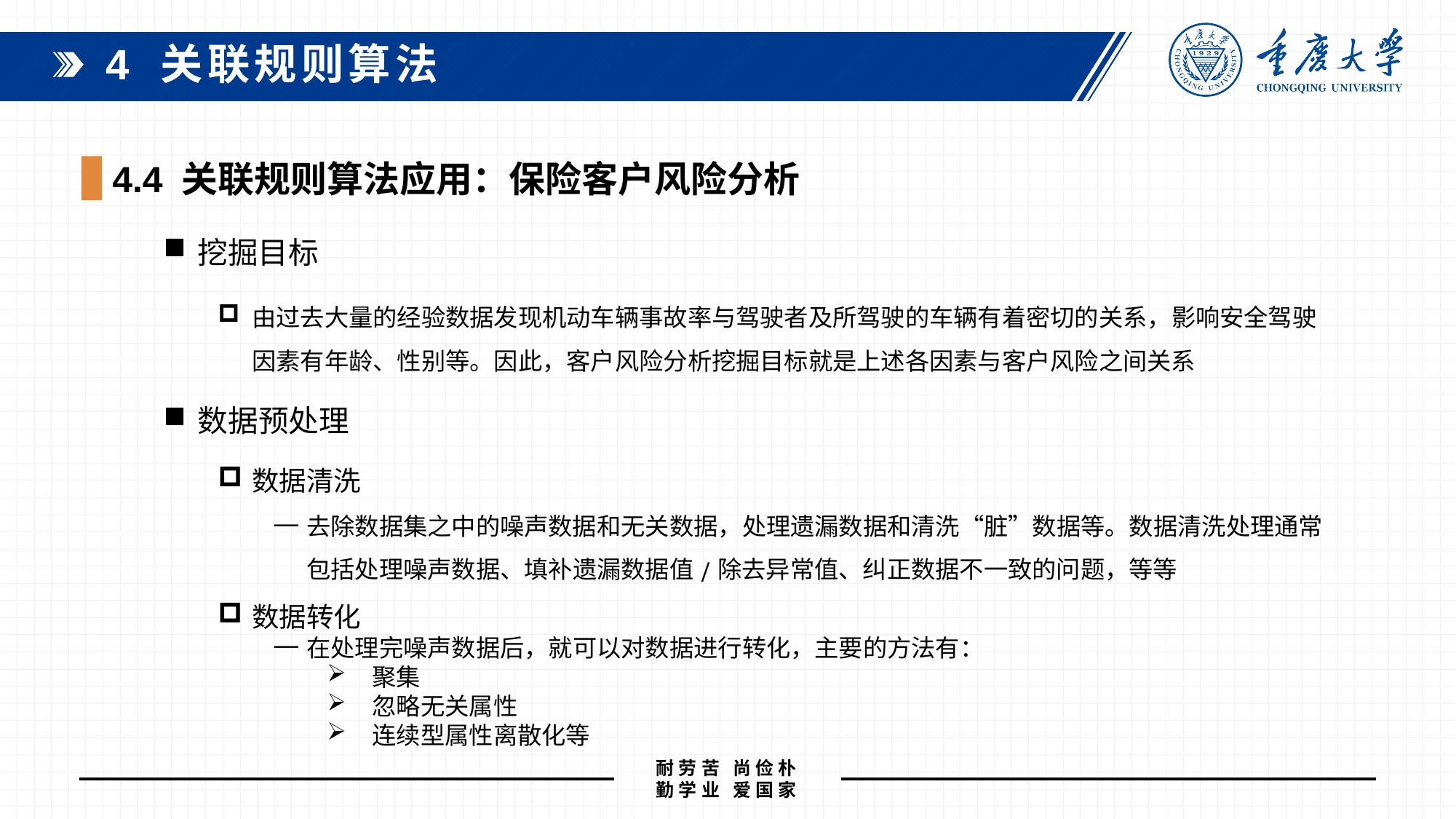

4 关联规则算法
4.4 关联规则算法应用：保险客户风险分析
挖掘目标

由过去大量的经验数据发现机动车辆事故率与驾驶者及所驾驶的车辆有着密切的关系，影响安全驾驶因素有年龄、性别等。因此，客户风险分析挖掘目标就是上述各因素与客户风险之间关系

数据预处理

数据清洗
去除数据集之中的噪声数据和无关数据，处理遗漏数据和清洗“脏”数据等。数据清洗处理通常包括处理噪声数据、填补遗漏数据值/除去异常值、纠正数据不一致的问题，等等
数据转化
在处理完噪声数据后，就可以对数据进行转化，主要的方法有：
 聚集
 忽略无关属性
 连续型属性离散化等